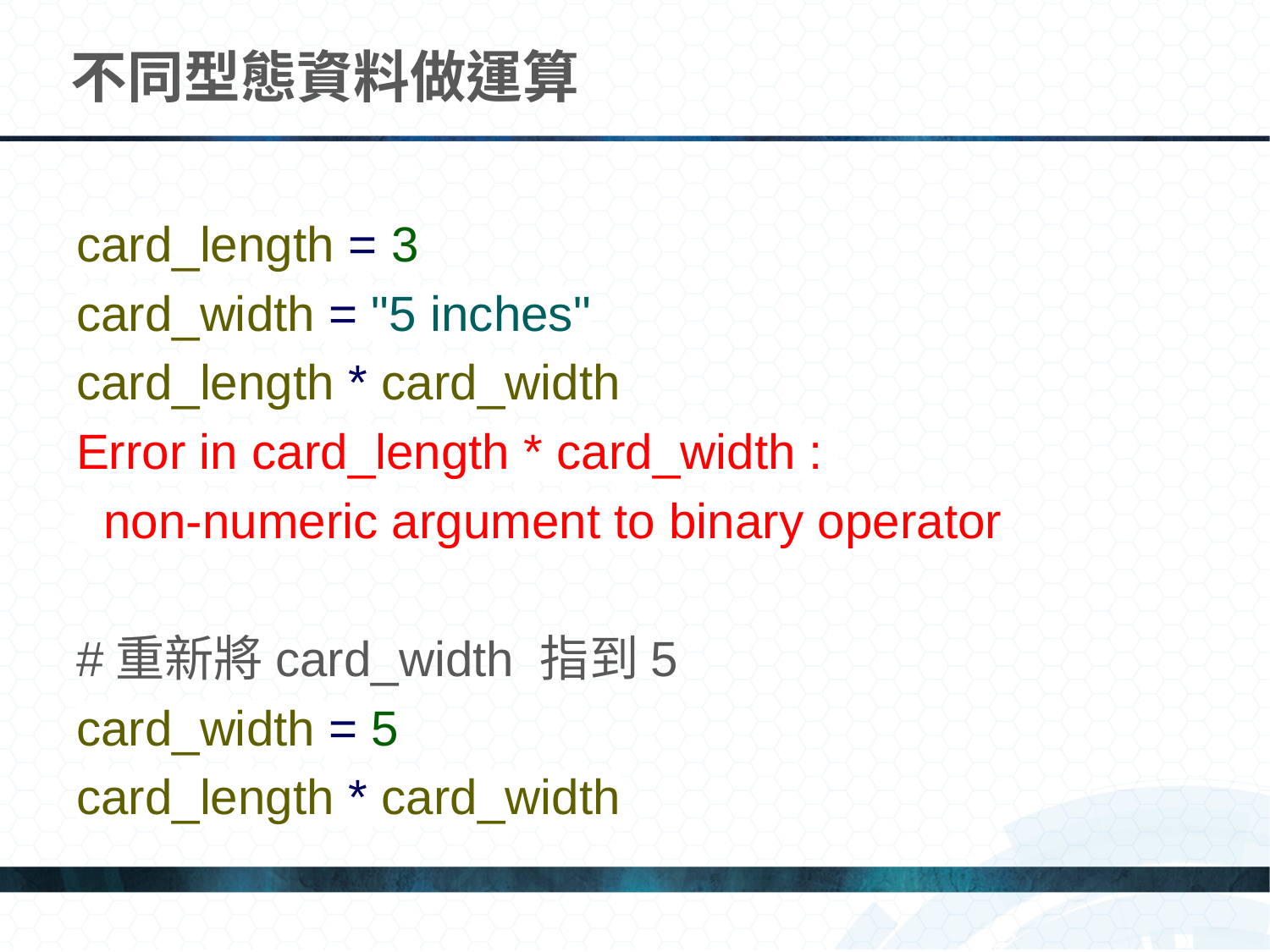

# 不同型態資料做運算
card_length = 3
card_width = "5 inches"
card_length * card_width
Error in card_length * card_width :
  non-numeric argument to binary operator

#重新將card_width 指到5
card_width = 5
card_length * card_width